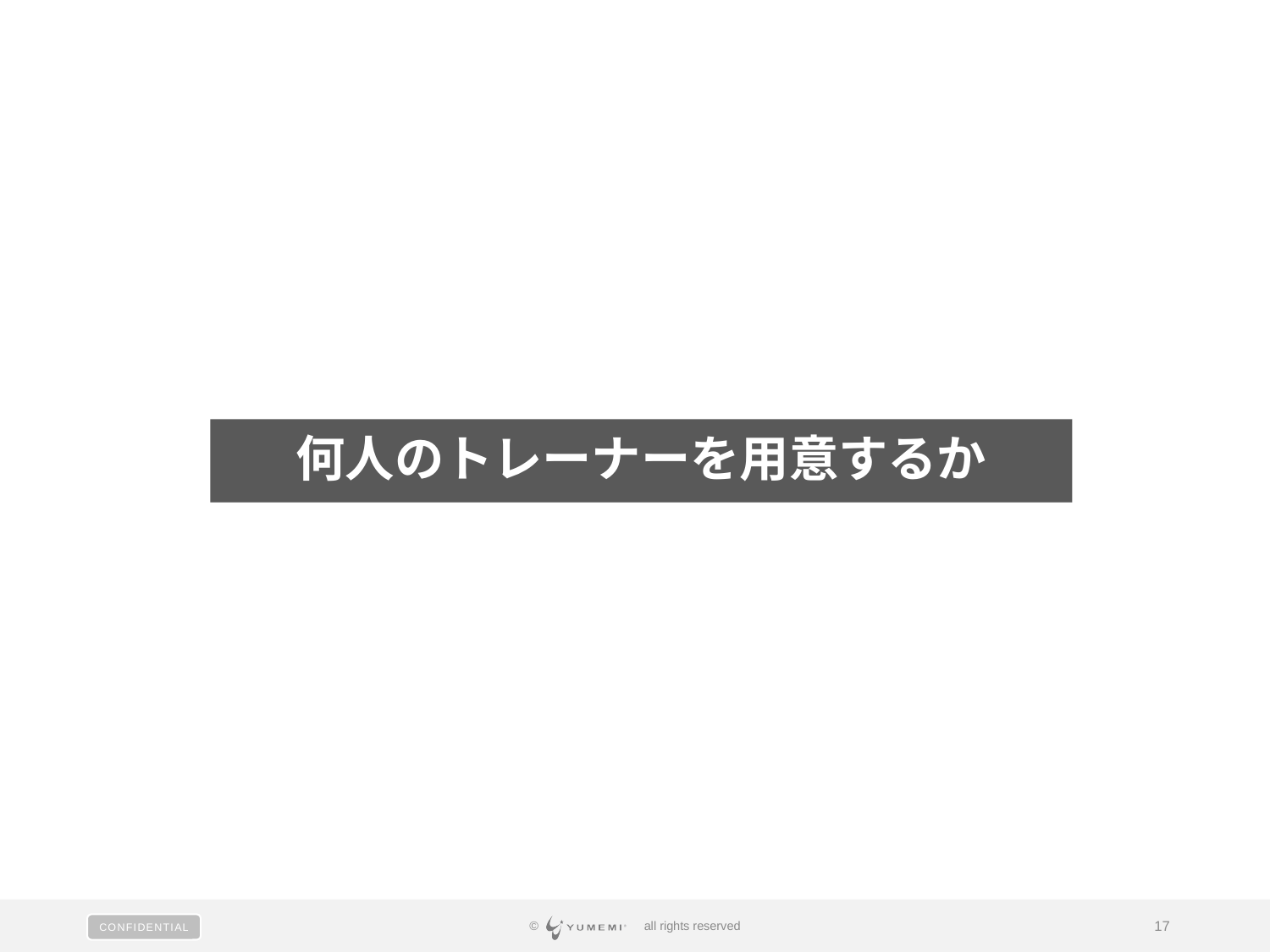

何人のトレーナーを用意するか
©                         　 all rights reserved
17